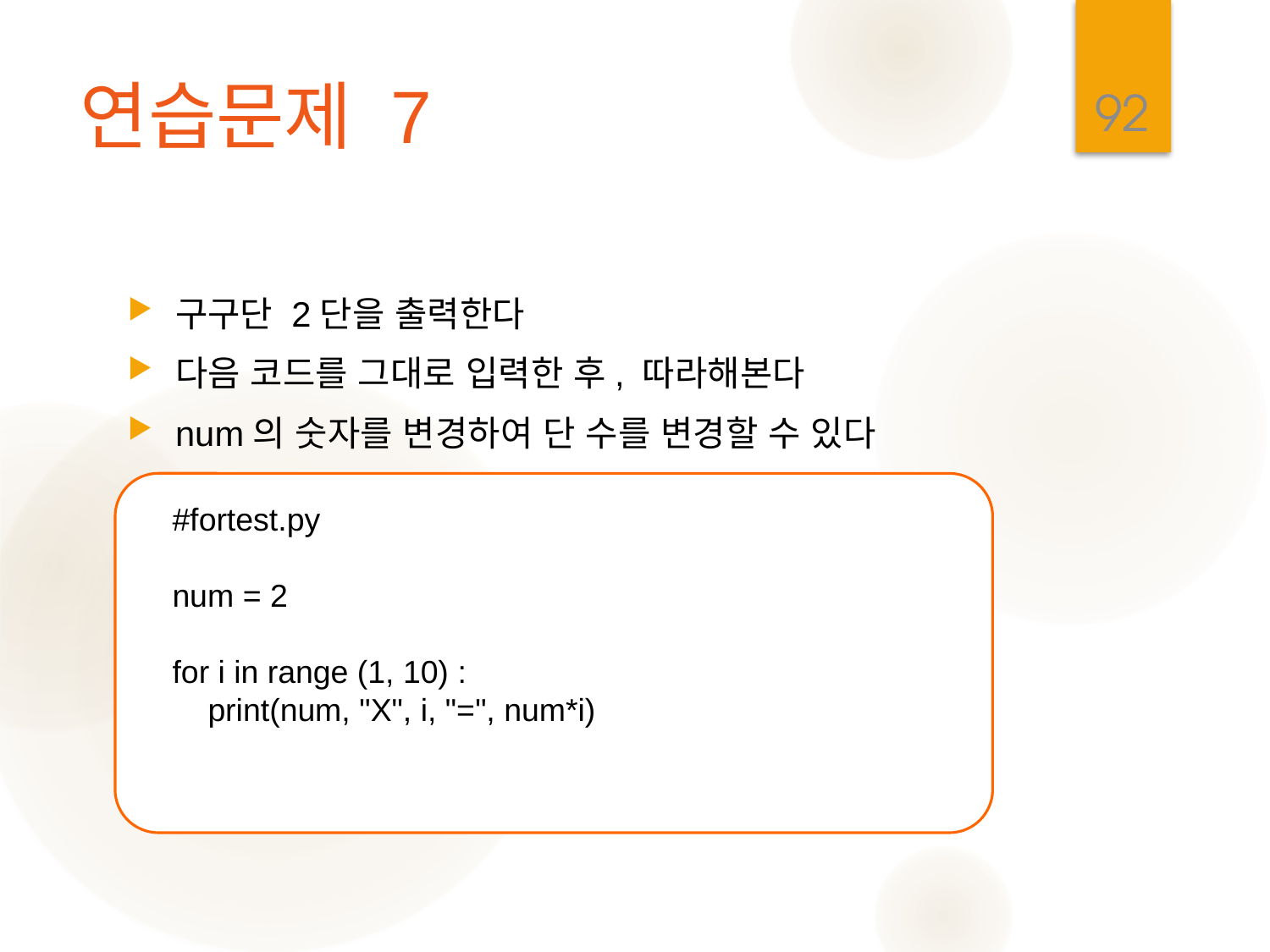

92
# 연습문제 7
구구단 2단을 출력한다
다음 코드를 그대로 입력한 후, 따라해본다
num의 숫자를 변경하여 단 수를 변경할 수 있다

#fortest.py

num = 2

for i in range (1, 10) :
    print(num, "X", i, "=", num*i)